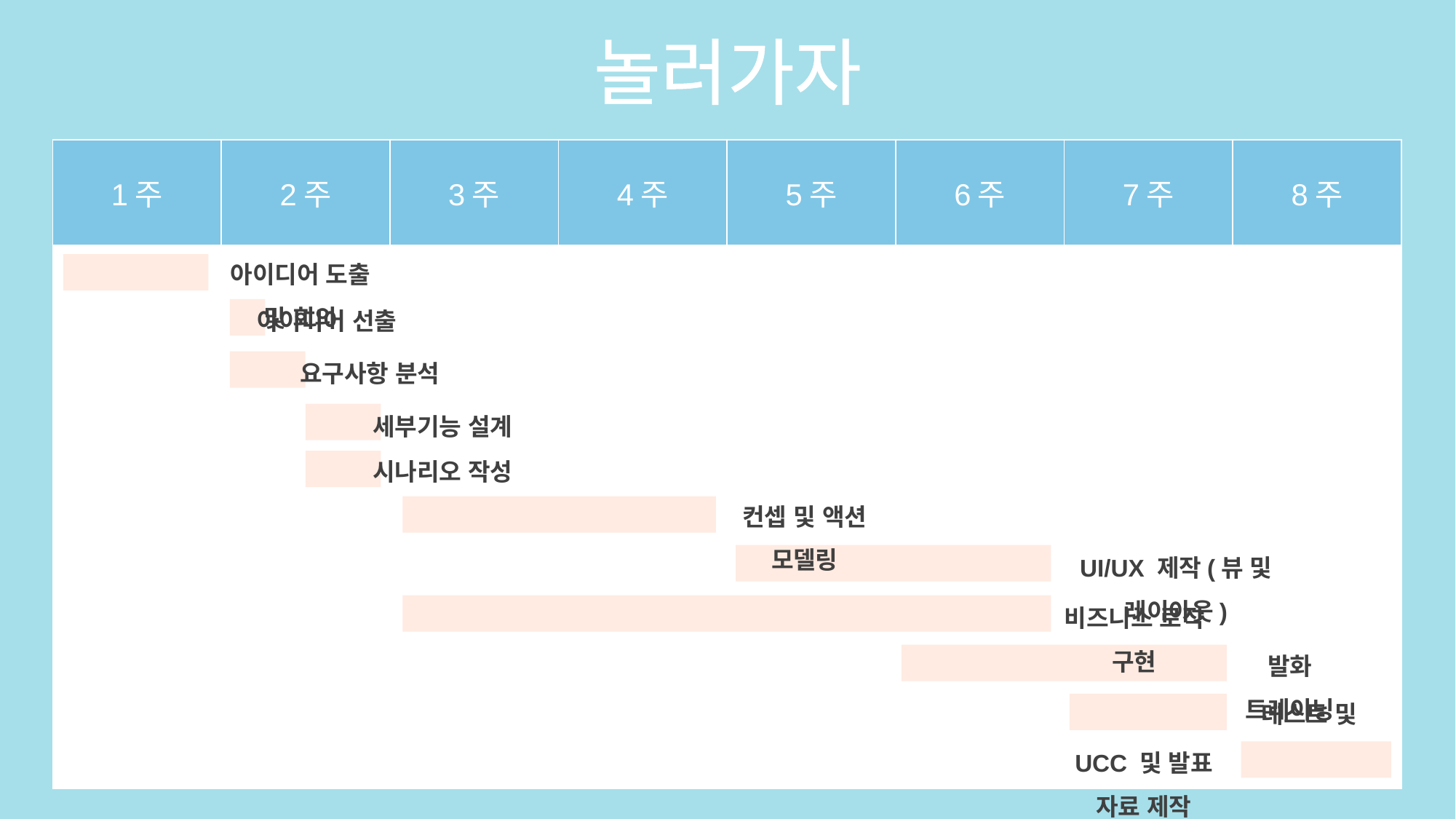

놀러가자
| 1주 | 2주 | 3주 | 4주 | 5주 | 6주 | 7주 | 8주 |
| --- | --- | --- | --- | --- | --- | --- | --- |
|  |  |  |  |  |  |  |  |
아이디어 도출 및 회의

아이디어 선출

요구사항 분석

세부기능 설계

시나리오 작성

컨셉 및 액션 모델링

UI/UX 제작(뷰 및 레이아웃)

비즈니스 로직 구현

발화 트레이닝

테스트 및 유지보수

UCC 및 발표 자료 제작